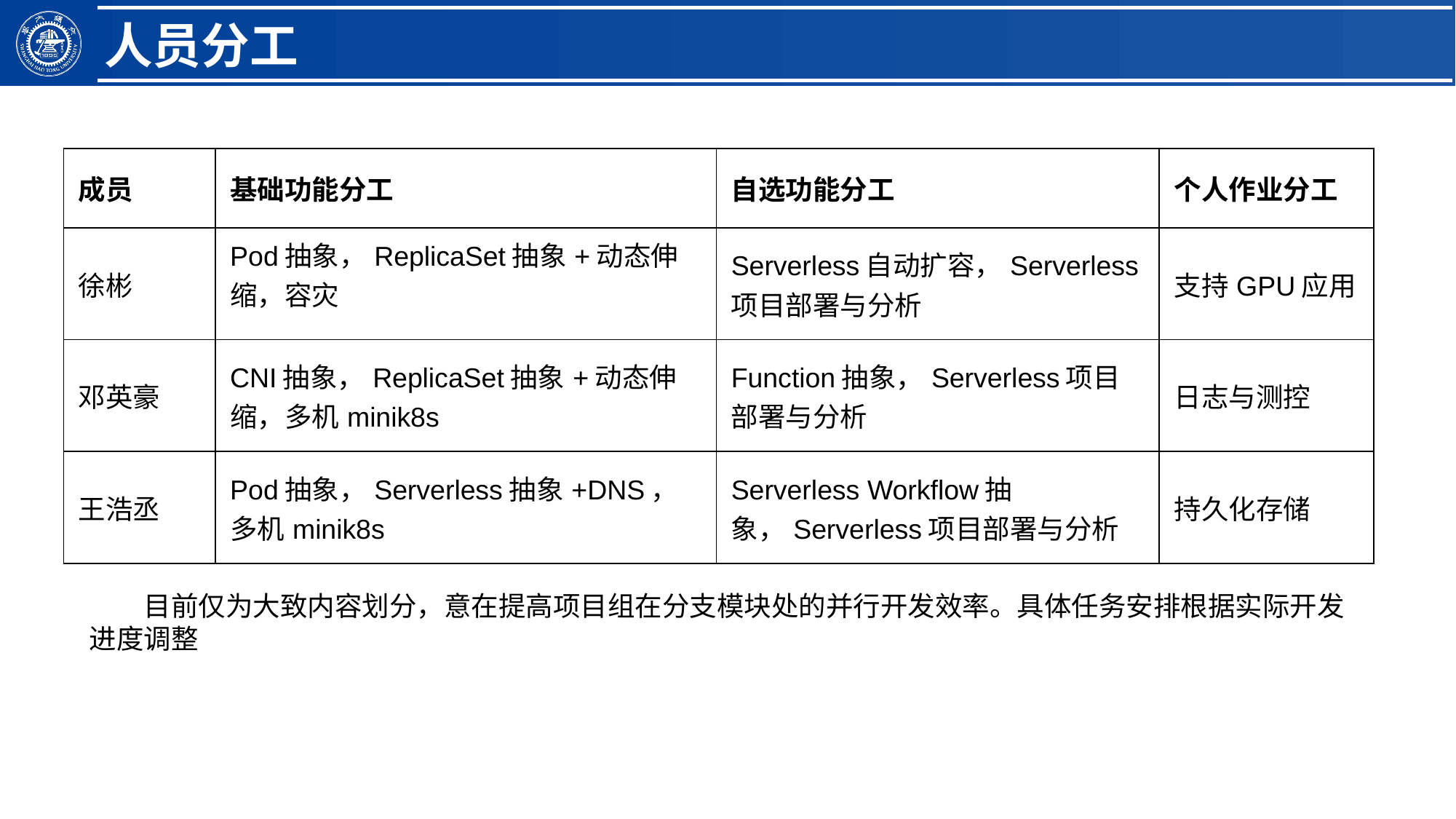

人员分工
| 成员 | 基础功能分工 | 自选功能分工 | 个人作业分工 |
| --- | --- | --- | --- |
| 徐彬 | Pod抽象，ReplicaSet抽象+动态伸缩，容灾 | Serverless自动扩容，Serverless项目部署与分析 | 支持GPU应用 |
| 邓英豪 | CNI抽象，ReplicaSet抽象+动态伸缩，多机minik8s | Function抽象，Serverless项目部署与分析 | 日志与测控 |
| 王浩丞 | Pod抽象，Serverless抽象+DNS，多机minik8s | Serverless Workflow抽象，Serverless项目部署与分析 | 持久化存储 |

2.单击此处添加文本
目前仅为大致内容划分，意在提高项目组在分支模块处的并行开发效率。具体任务安排根据实际开发进度调整
12